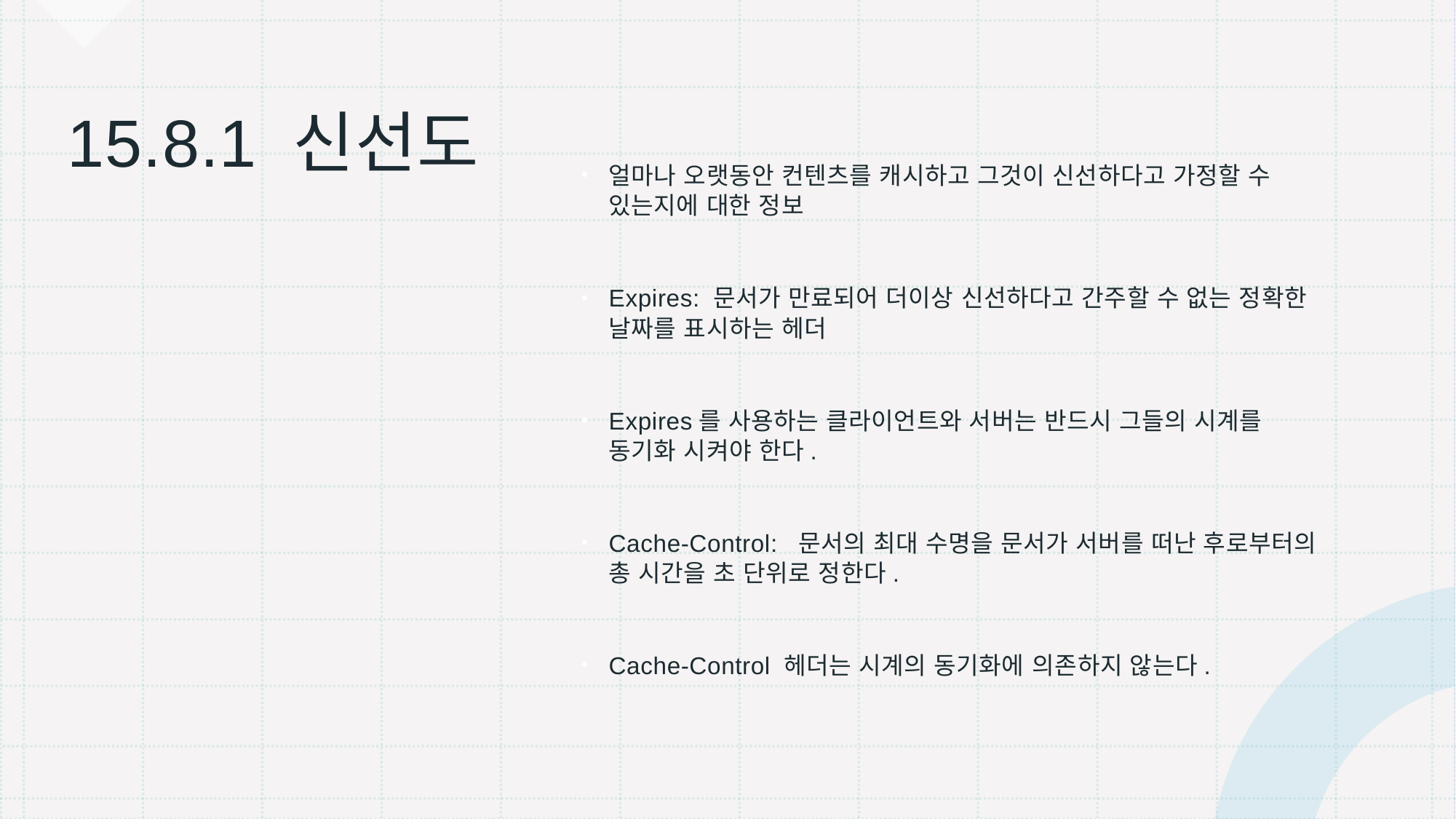

얼마나 오랫동안 컨텐츠를 캐시하고 그것이 신선하다고 가정할 수 있는지에 대한 정보

Expires: 문서가 만료되어 더이상 신선하다고 간주할 수 없는 정확한 날짜를 표시하는 헤더

Expires를 사용하는 클라이언트와 서버는 반드시 그들의 시계를 동기화 시켜야 한다.

Cache-Control:  문서의 최대 수명을 문서가 서버를 떠난 후로부터의 총 시간을 초 단위로 정한다.

Cache-Control 헤더는 시계의 동기화에 의존하지 않는다.
# 15.8.1 신선도